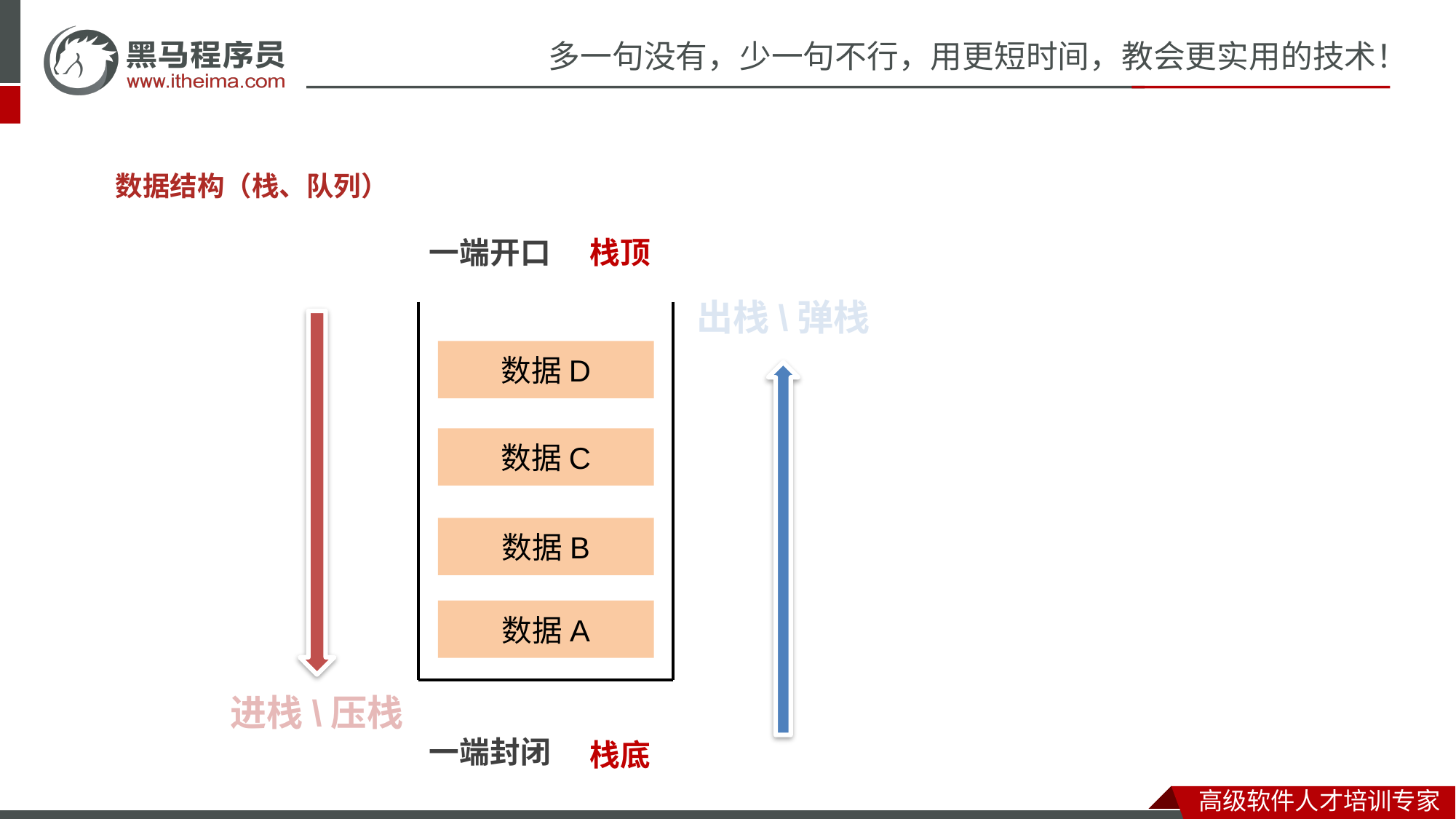

数据结构（栈、队列）
栈顶
一端开口
出栈\弹栈

数据D

数据C
数据B
数据A
进栈\压栈
一端封闭
栈底